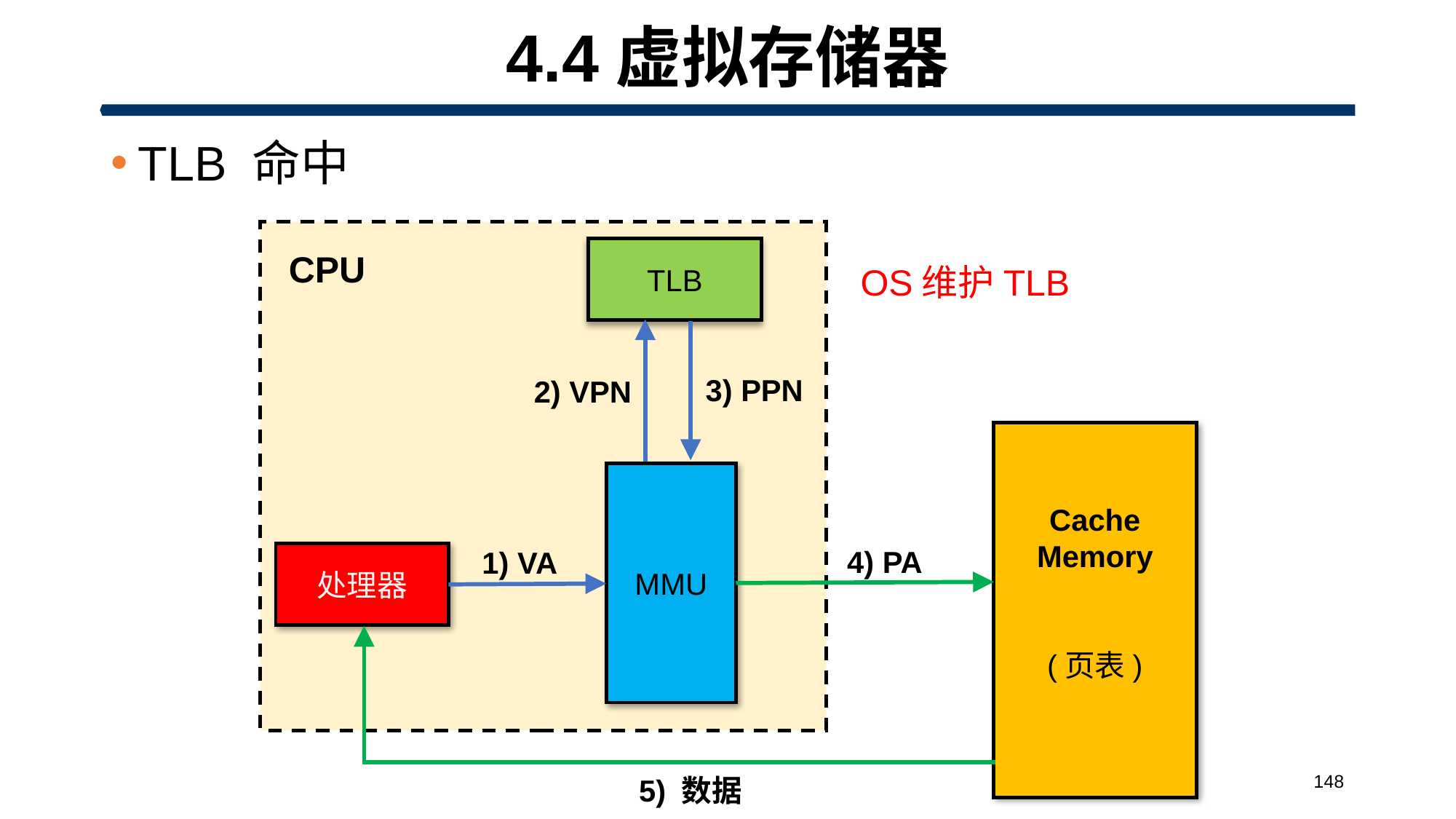

# 4.4虚拟存储器
TLB 命中

TLB
CPU
MMU
处理器
OS维护TLB
2) VPN
3) PPN
Cache
Memory

(页表)

4) PA
1) VA
5) 数据
148